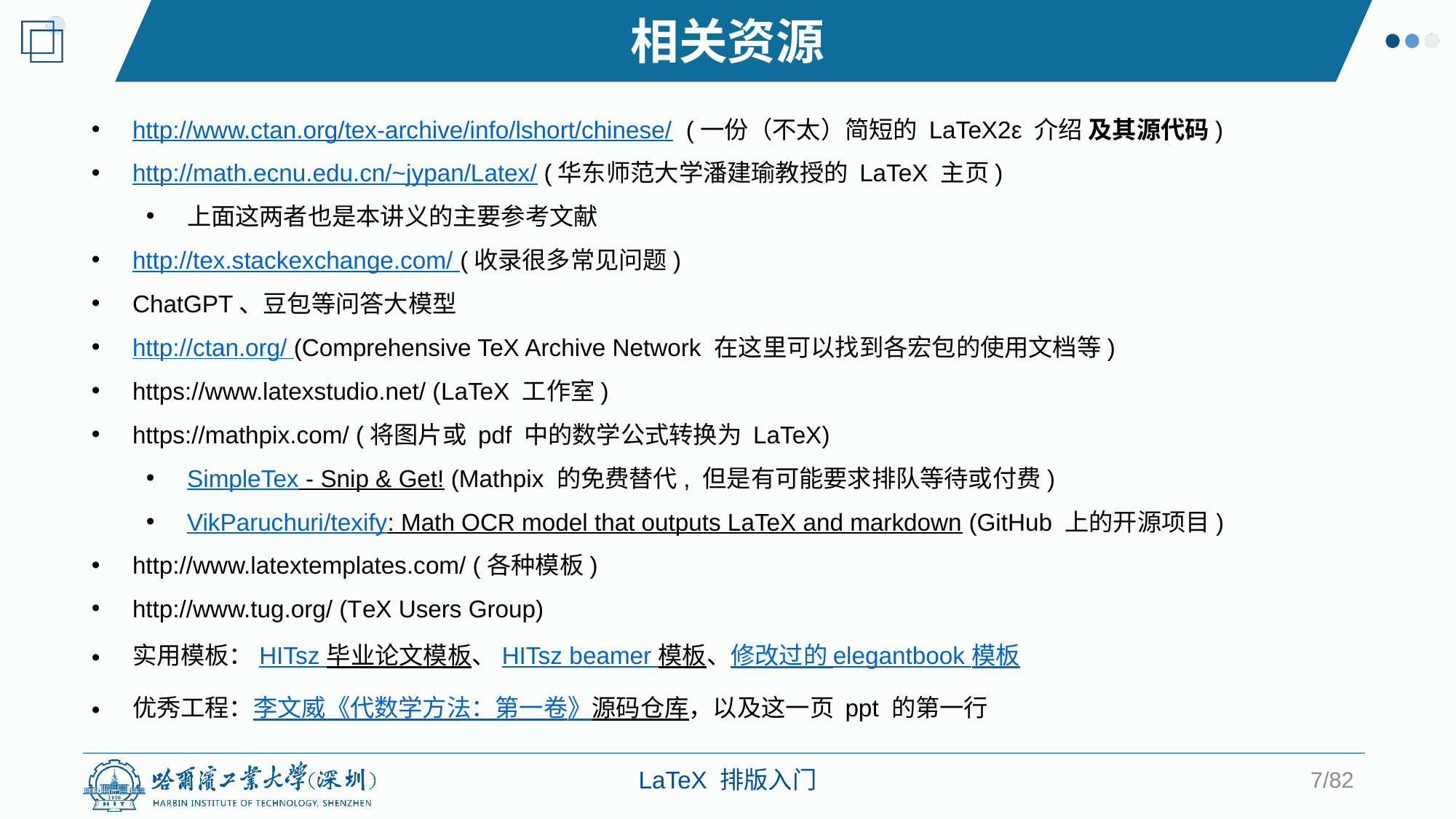

相关资源
http://www.ctan.org/tex-archive/info/lshort/chinese/  (一份（不太）简短的 LaTeX2ε 介绍 及其源代码)
http://math.ecnu.edu.cn/~jypan/Latex/ (华东师范大学潘建瑜教授的 LaTeX 主页)
上面这两者也是本讲义的主要参考文献
http://tex.stackexchange.com/ (收录很多常见问题)
ChatGPT、豆包等问答大模型
http://ctan.org/ (Comprehensive TeX Archive Network 在这里可以找到各宏包的使用文档等)
https://www.latexstudio.net/ (LaTeX 工作室)
https://mathpix.com/ (将图片或 pdf 中的数学公式转换为 LaTeX)
SimpleTex - Snip & Get! (Mathpix 的免费替代, 但是有可能要求排队等待或付费)
VikParuchuri/texify: Math OCR model that outputs LaTeX and markdown (GitHub 上的开源项目)
http://www.latextemplates.com/ (各种模板)
http://www.tug.org/ (TeX Users Group)
实用模板：HITsz 毕业论文模板、HITsz beamer 模板、修改过的 elegantbook 模板
优秀工程：李文威《代数学方法：第一卷》源码仓库，以及这一页 ppt 的第一行
7/82